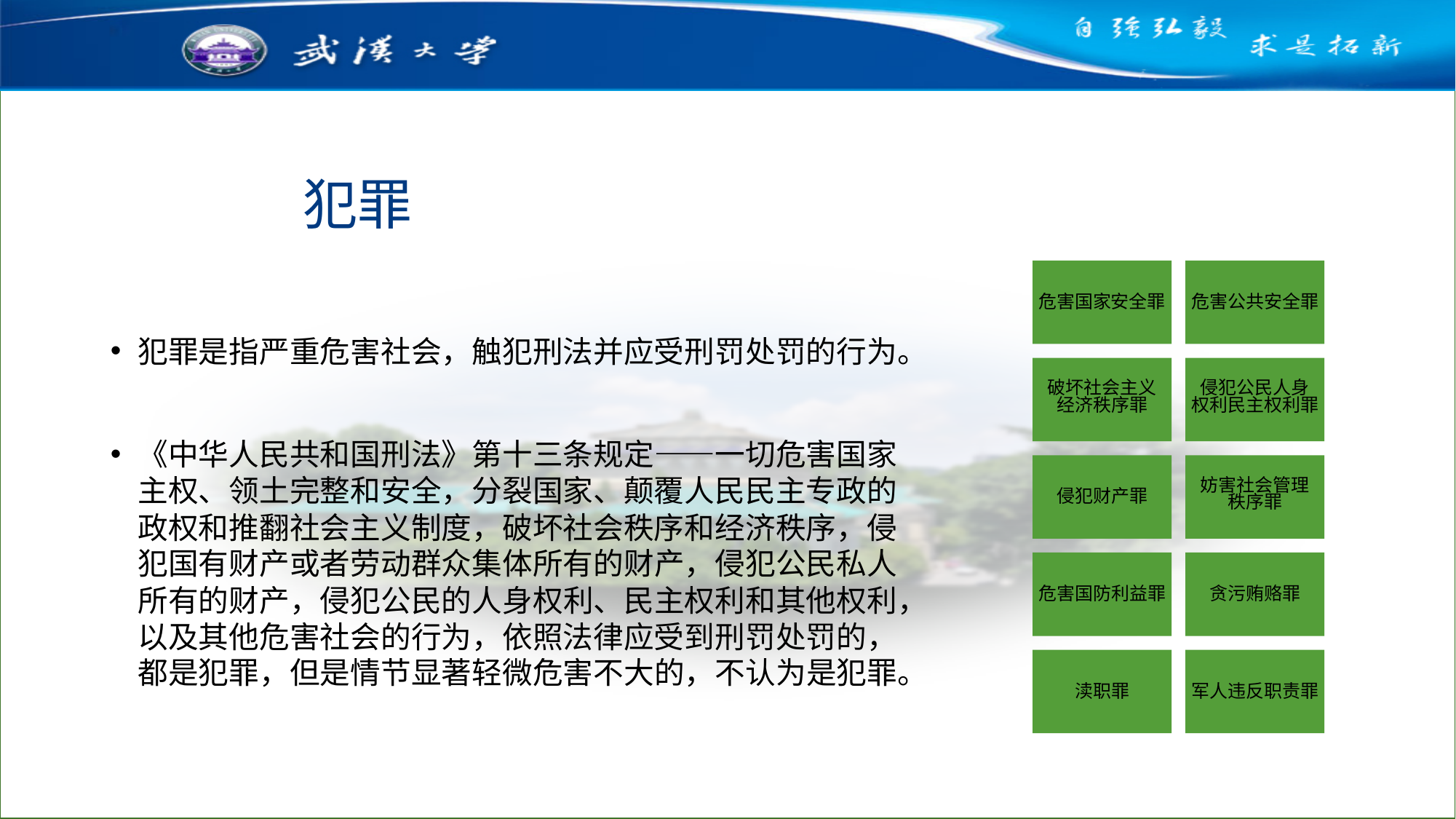

犯罪
危害国家安全罪
危害公共安全罪
破坏社会主义
经济秩序罪
侵犯公民人身
权利民主权利罪
侵犯财产罪
妨害社会管理
秩序罪
危害国防利益罪
贪污贿赂罪
渎职罪
军人违反职责罪
犯罪是指严重危害社会，触犯刑法并应受刑罚处罚的行为。

《中华人民共和国刑法》第十三条规定——一切危害国家主权、领土完整和安全，分裂国家、颠覆人民民主专政的政权和推翻社会主义制度，破坏社会秩序和经济秩序，侵犯国有财产或者劳动群众集体所有的财产，侵犯公民私人所有的财产，侵犯公民的人身权利、民主权利和其他权利，以及其他危害社会的行为，依照法律应受到刑罚处罚的，都是犯罪，但是情节显著轻微危害不大的，不认为是犯罪。